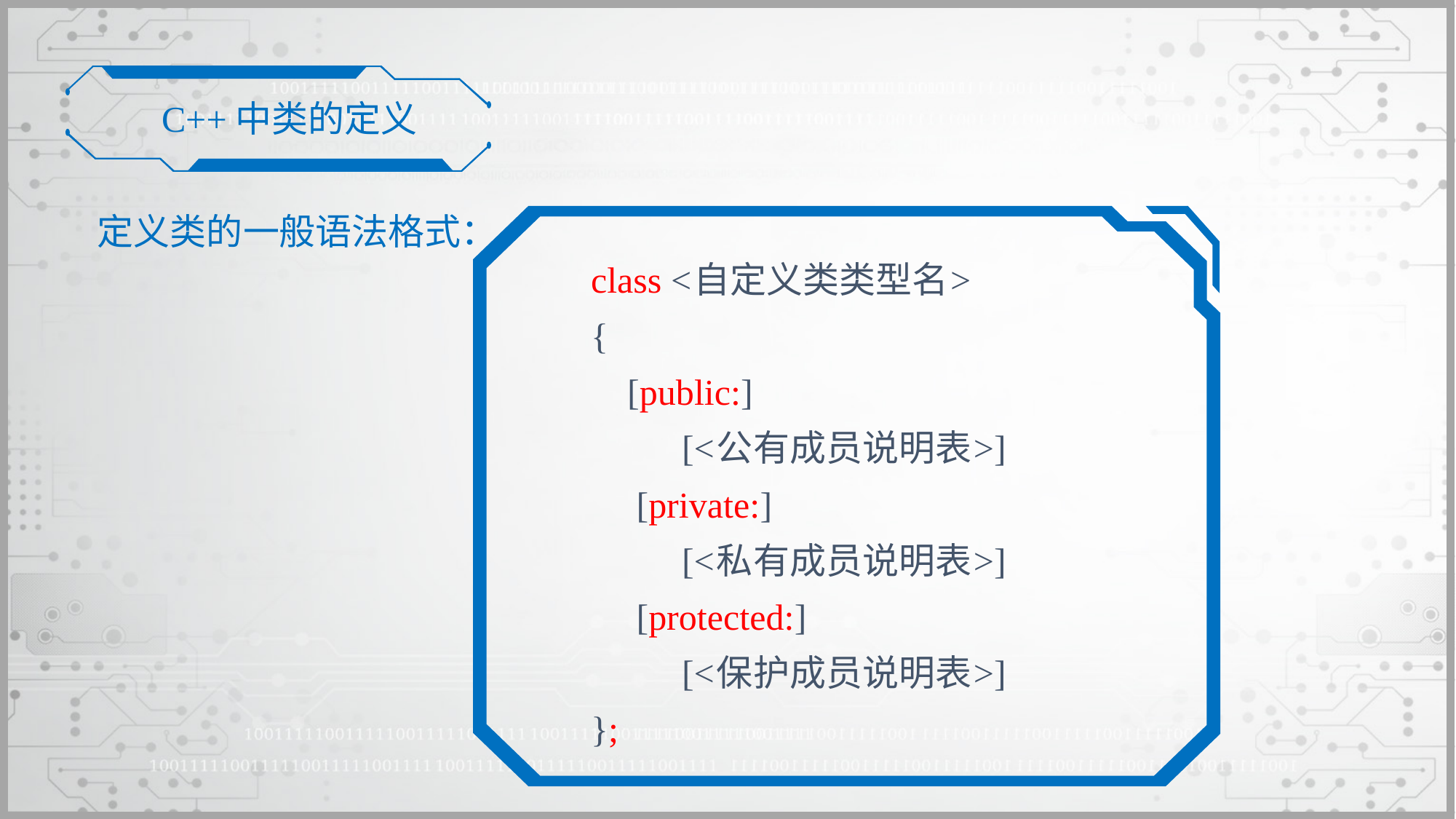

C++中类的定义
定义类的一般语法格式：

class <自定义类类型名>
{
    [public:]
          [<公有成员说明表>]
     [private:]
          [<私有成员说明表>]
     [protected:]
          [<保护成员说明表>]
};